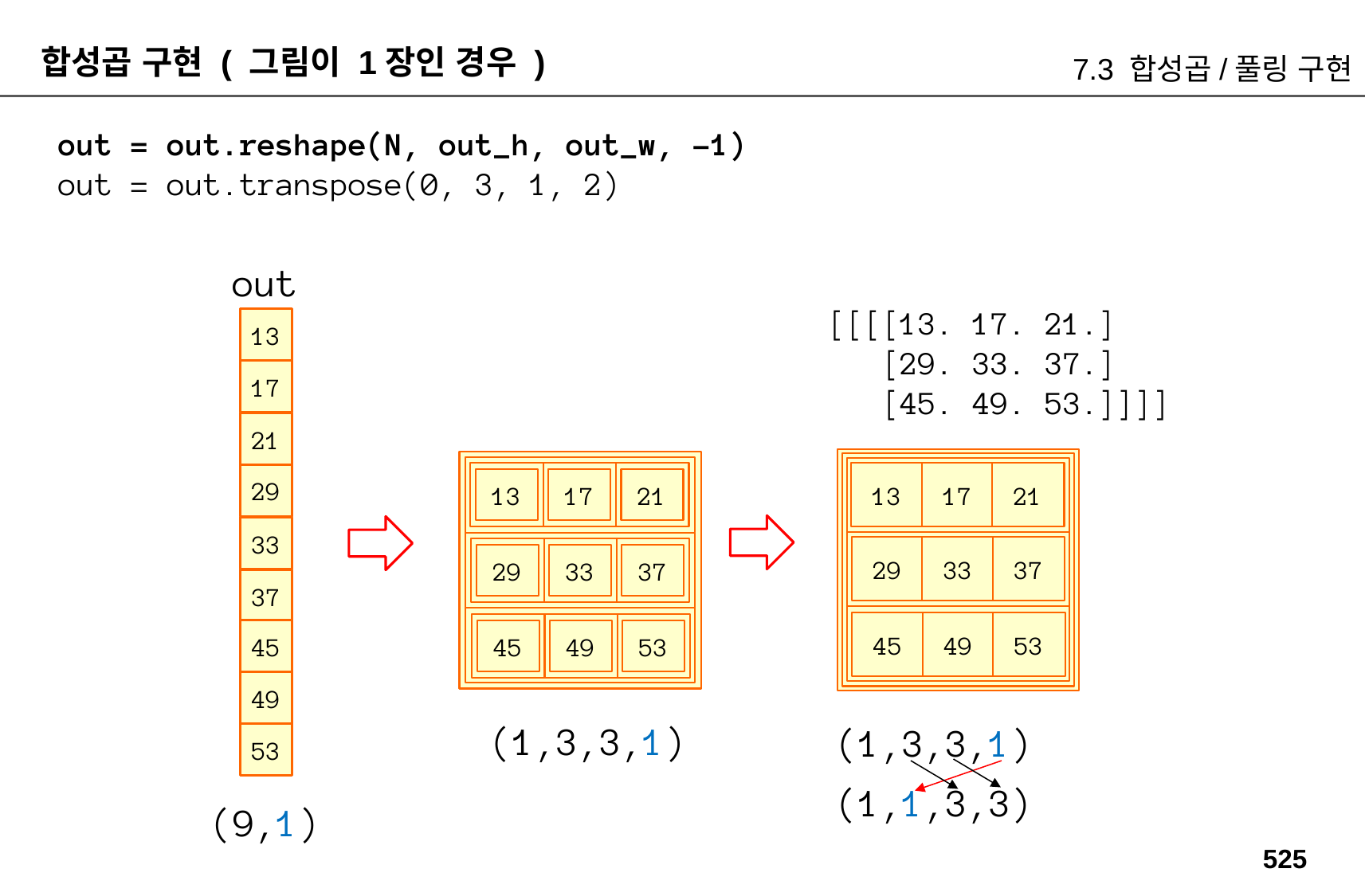

합성곱 구현 ( 그림이 1장인 경우 )
7.3 합성곱/풀링 구현
out = out.reshape(N, out_h, out_w, -1)
out = out.transpose(0, 3, 1, 2)
out
[[[[13. 17. 21.]
   [29. 33. 37.]
   [45. 49. 53.]]]]
13
17
21

13
17
21

29
13
17
21

33

29
33
37

29
33
37
37

45
49
53

45
45
49
53
49
(1,3,3,1)
(1,3,3,1)
53
(1,1,3,3)
(9,1)